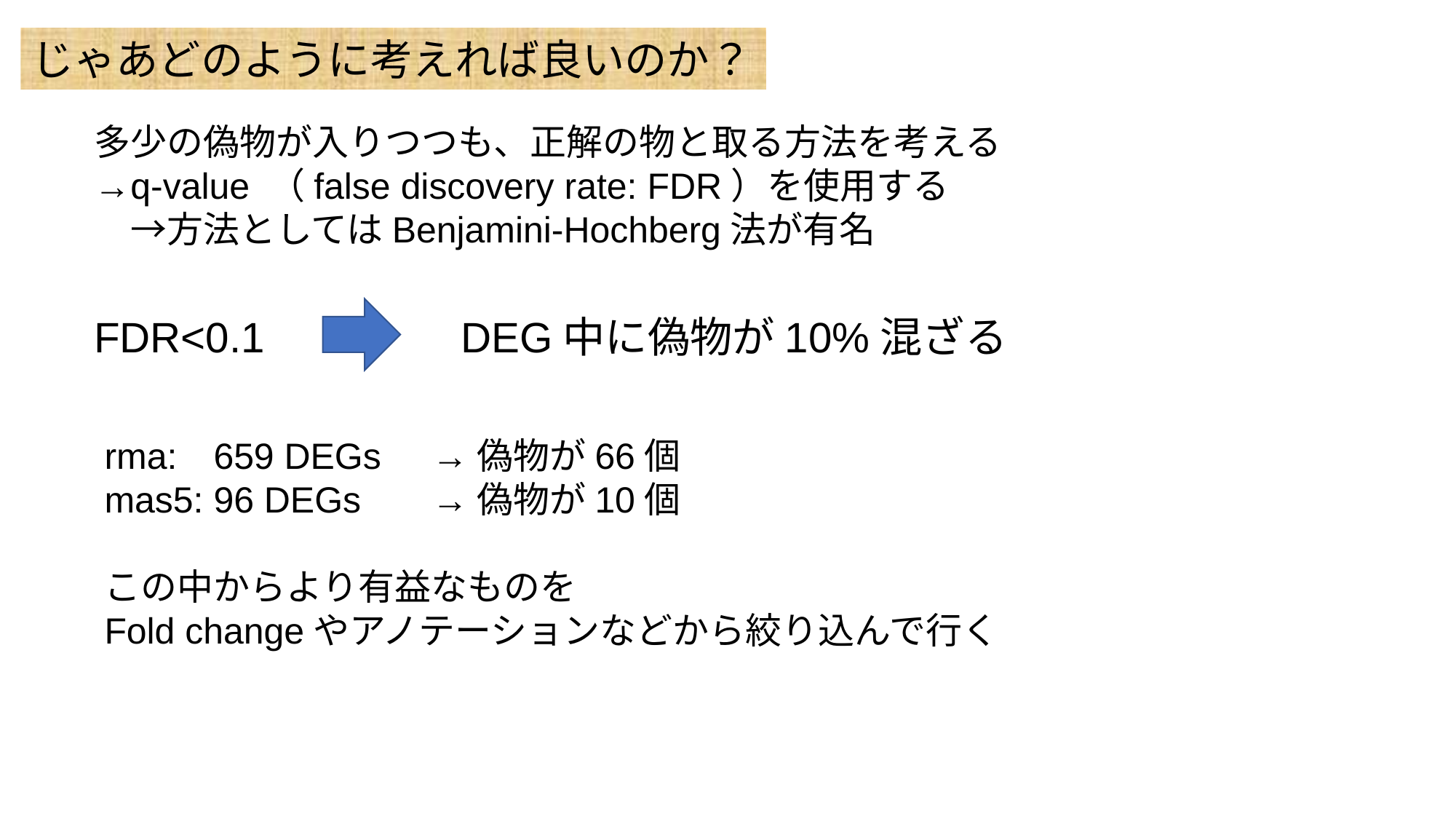

じゃあどのように考えれば良いのか？
多少の偽物が入りつつも、正解の物と取る方法を考える
→q-value （false discovery rate: FDR）を使用する
　→方法としてはBenjamini-Hochberg法が有名

FDR<0.1
DEG中に偽物が10%混ざる
rma: 	659 DEGs	→偽物が66個
mas5:	96 DEGs	→偽物が10個

この中からより有益なものを
Fold changeやアノテーションなどから絞り込んで行く